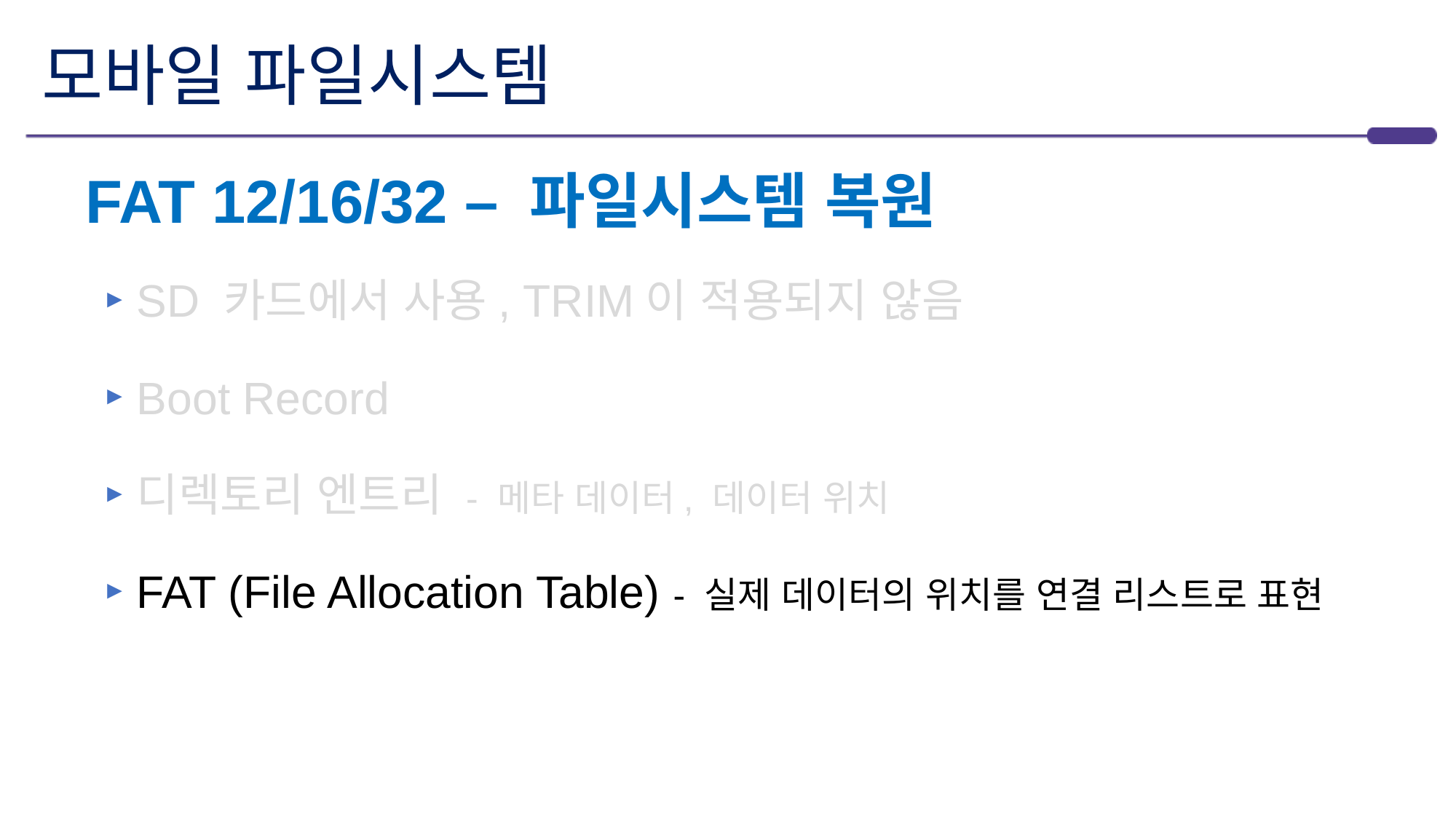

# 모바일 파일시스템
FAT 12/16/32 – 파일시스템 복원
SD 카드에서 사용, TRIM이 적용되지 않음
Boot Record
디렉토리 엔트리 - 메타 데이터, 데이터 위치
FAT (File Allocation Table) - 실제 데이터의 위치를 연결 리스트로 표현